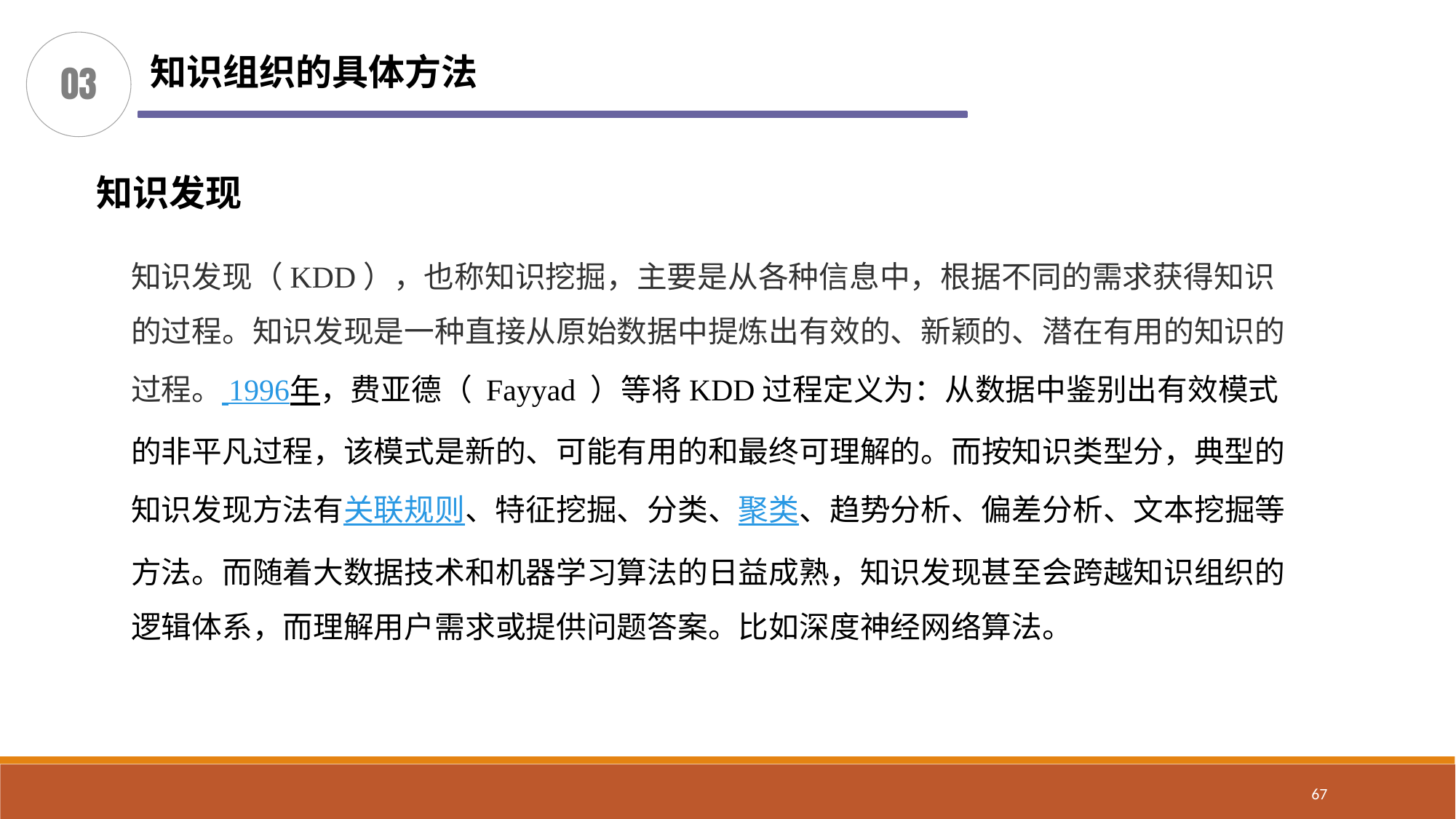

03
知识组织的具体方法

知识发现
知识发现（KDD），也称知识挖掘，主要是从各种信息中，根据不同的需求获得知识的过程。知识发现是一种直接从原始数据中提炼出有效的、新颖的、潜在有用的知识的过程。 1996年，费亚德（ Fayyad ）等将KDD过程定义为：从数据中鉴别出有效模式的非平凡过程，该模式是新的、可能有用的和最终可理解的。而按知识类型分，典型的知识发现方法有关联规则、特征挖掘、分类、聚类、趋势分析、偏差分析、文本挖掘等方法。而随着大数据技术和机器学习算法的日益成熟，知识发现甚至会跨越知识组织的逻辑体系，而理解用户需求或提供问题答案。比如深度神经网络算法。

67